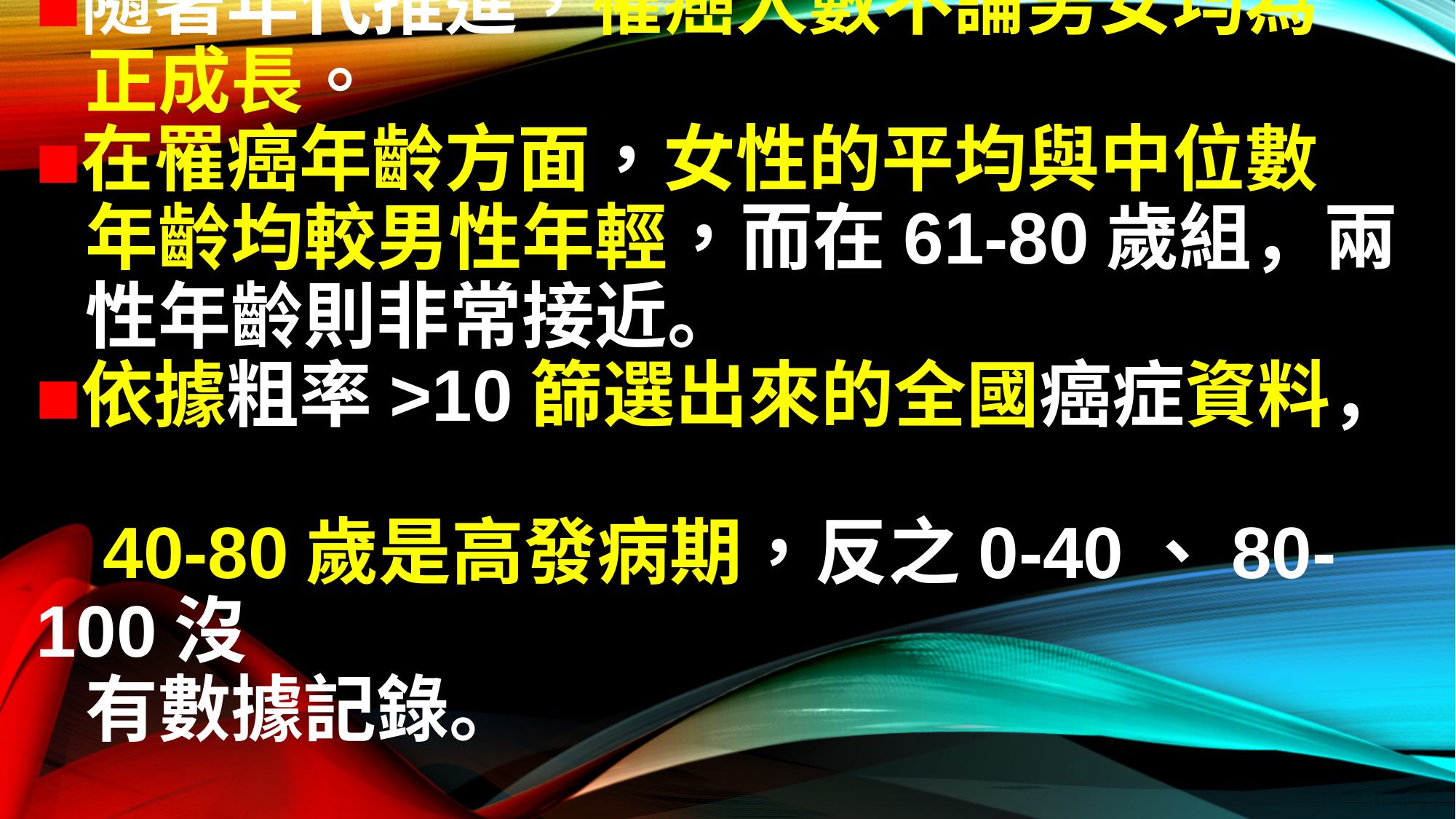

# ★小結 ◼︎隨著年代推進，罹癌人數不論男女均為 正成長。 ◼︎在罹癌年齡方面，女性的平均與中位數 年齡均較男性年輕，而在61-80歲組，兩 性年齡則非常接近。 ◼︎依據粗率>10篩選出來的全國癌症資料， 40-80歲是高發病期，反之0-40、80-100沒 有數據記錄。